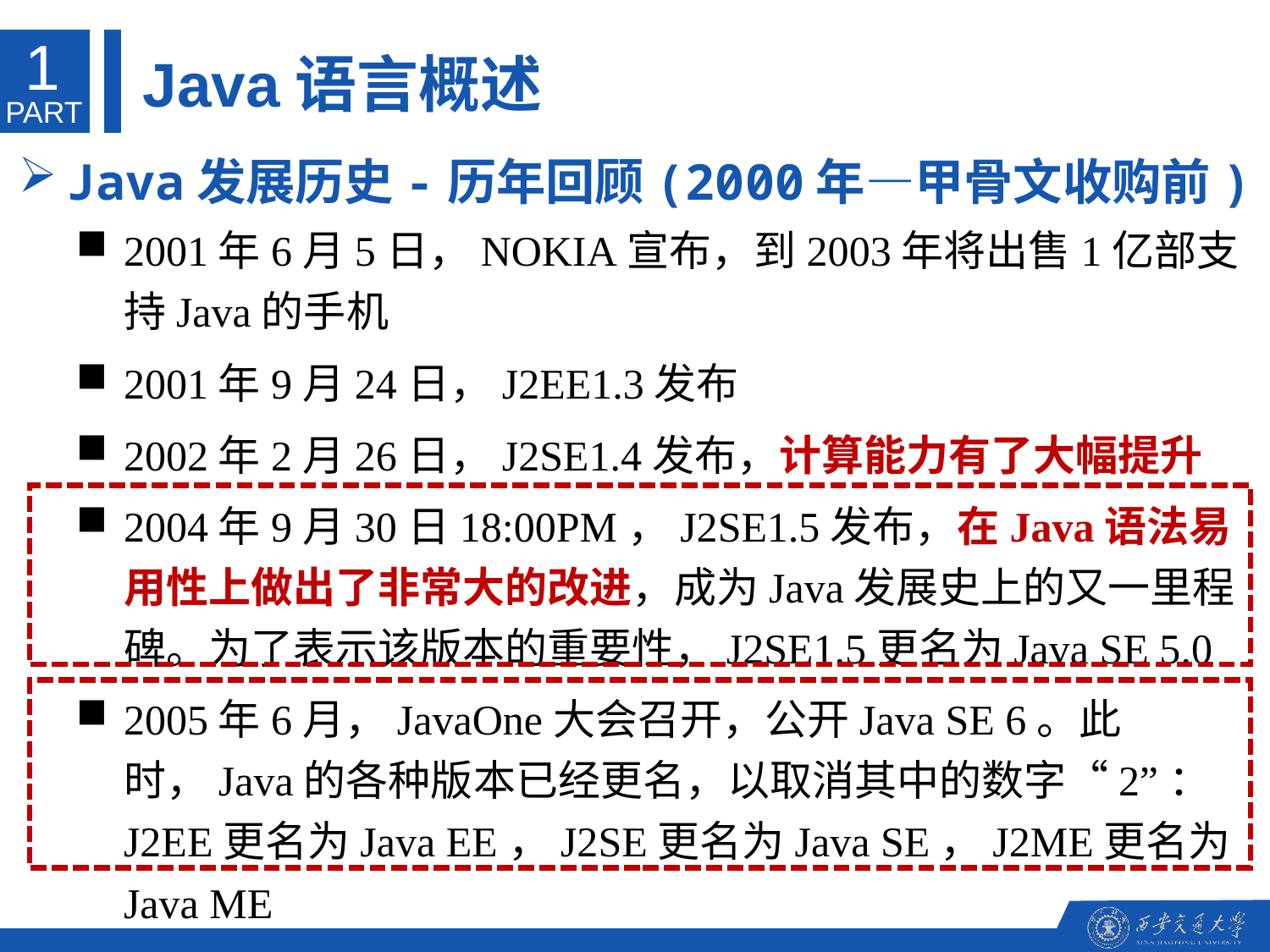

1
Java语言概述
PART
Java发展历史-历年回顾(2000年—甲骨文收购前)
2001年6月5日，NOKIA宣布，到2003年将出售1亿部支持Java的手机
2001年9月24日，J2EE1.3发布
2002年2月26日，J2SE1.4发布，计算能力有了大幅提升
2004年9月30日18:00PM，J2SE1.5发布，在Java语法易用性上做出了非常大的改进，成为Java发展史上的又一里程碑。为了表示该版本的重要性，J2SE1.5更名为Java SE 5.0
2005年6月，JavaOne大会召开，公开Java SE 6。此时，Java的各种版本已经更名，以取消其中的数字“2”：J2EE更名为Java EE，J2SE更名为Java SE，J2ME更名为Java ME
2006年12月，SUN公司发布JRE6.0